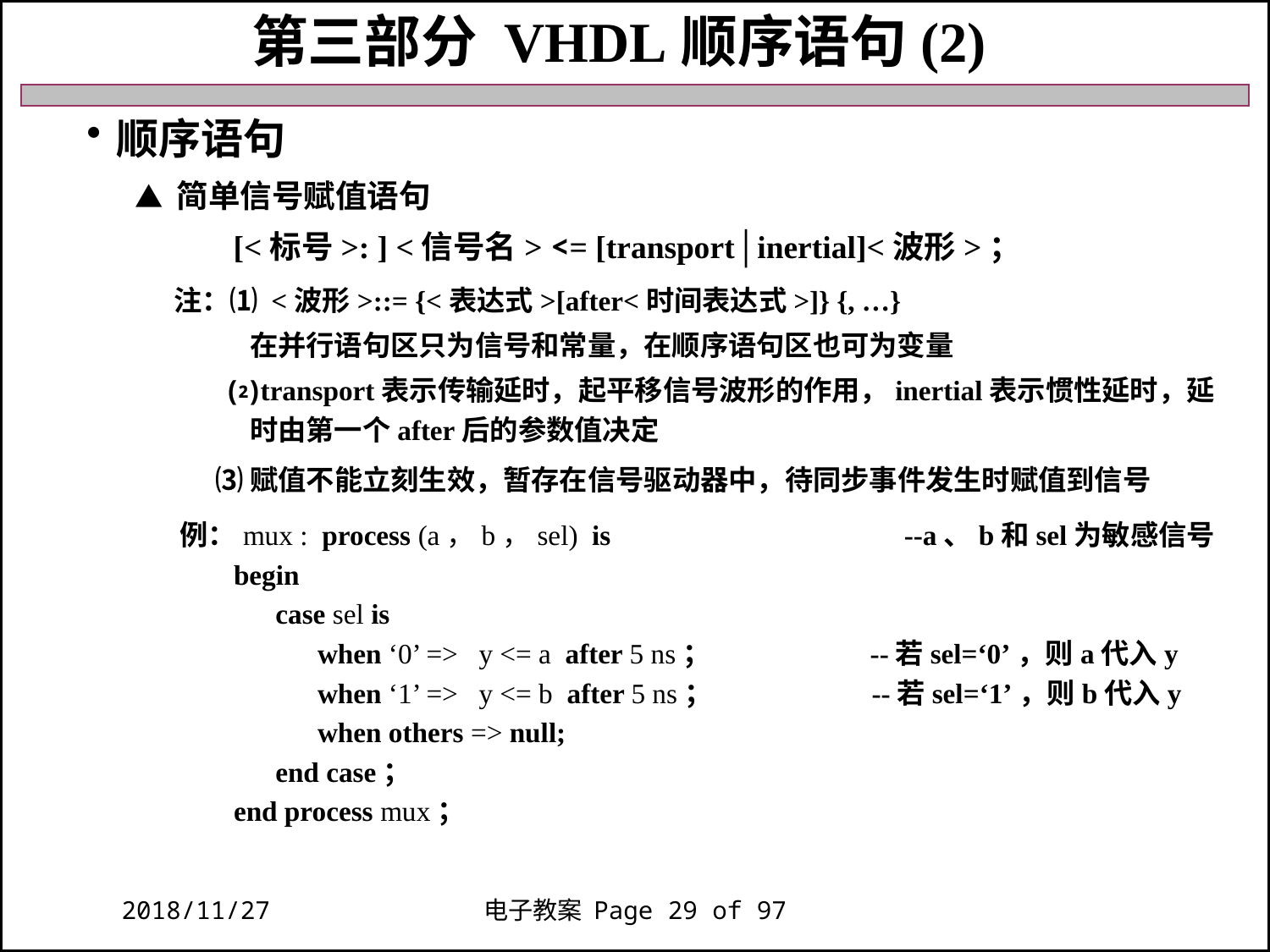

第三部分 VHDL顺序语句(2)

顺序语句
 ▲ 简单信号赋值语句
             [<标号>: ] <信号名> <= [transport│inertial]<波形>；
      注：⑴ <波形>::= {<表达式>[after<时间表达式>]} {, …}
                  在并行语句区只为信号和常量，在顺序语句区也可为变量
              ⑵transport表示传输延时，起平移信号波形的作用，inertial表示惯性延时，延
                  时由第一个after后的参数值决定
            ⑶赋值不能立刻生效，暂存在信号驱动器中，待同步事件发生时赋值到信号
       例：mux :  process (a，b，sel)  is                                          --a、b和sel为敏感信号
               begin
                     case sel is
                           when ‘0’ =>   y <= a  after 5 ns；                        --若sel=‘0’，则a代入y
                           when ‘1’ =>   y <= b  after 5 ns；                        --若sel=‘1’，则b代入y
                           when others => null;
                     end case；
               end process mux；

2018/11/27
电子教案 Page 29 of 97